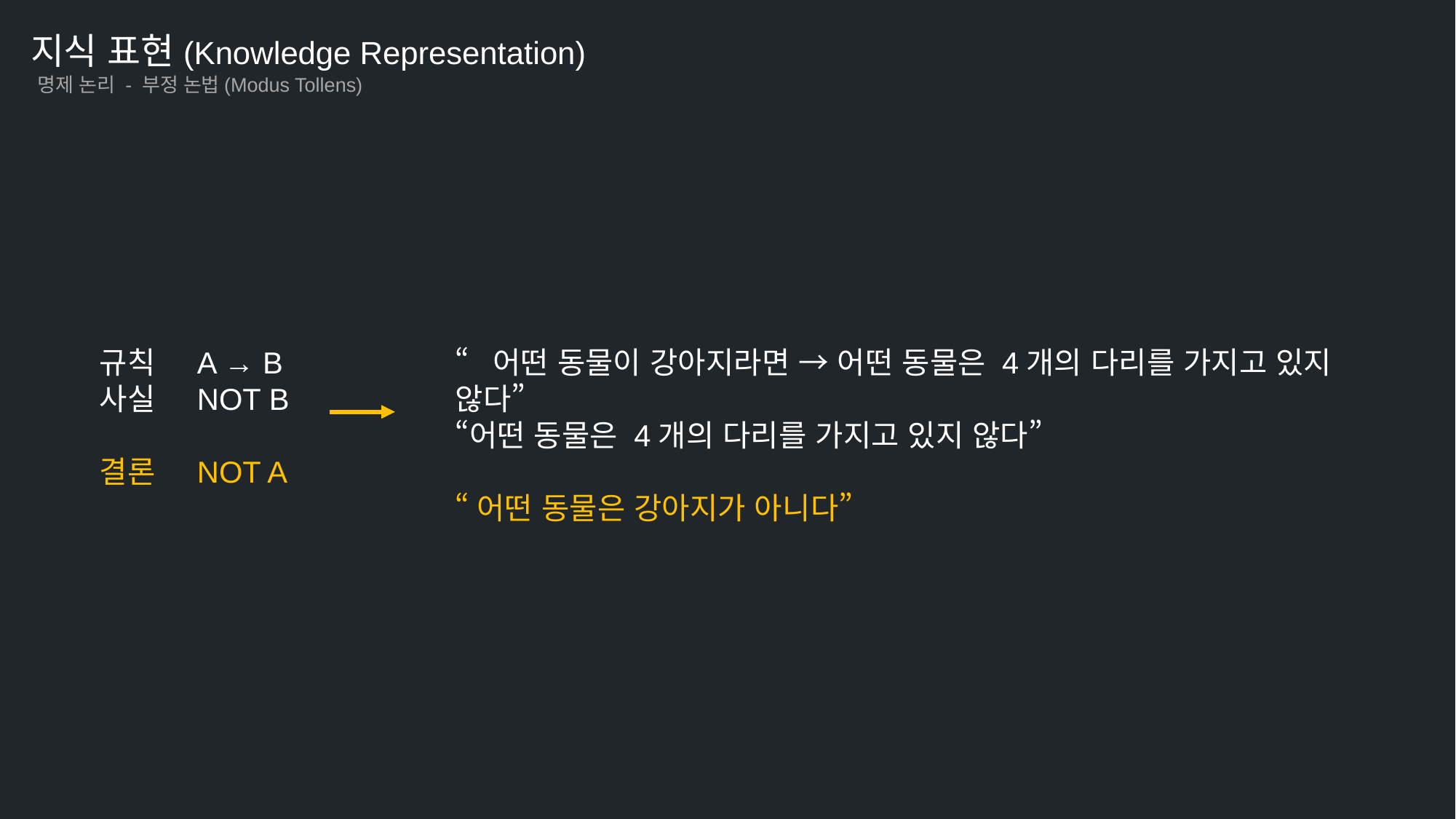

지식 표현(Knowledge Representation)
명제 논리 - 부정 논법(Modus Tollens)
“어떤 동물이 강아지라면 → 어떤 동물은 4개의 다리를 가지고 있지 않다”
“어떤 동물은 4개의 다리를 가지고 있지 않다”

“어떤 동물은 강아지가 아니다”
규칙    A → B
사실    NOT B

결론    NOT A